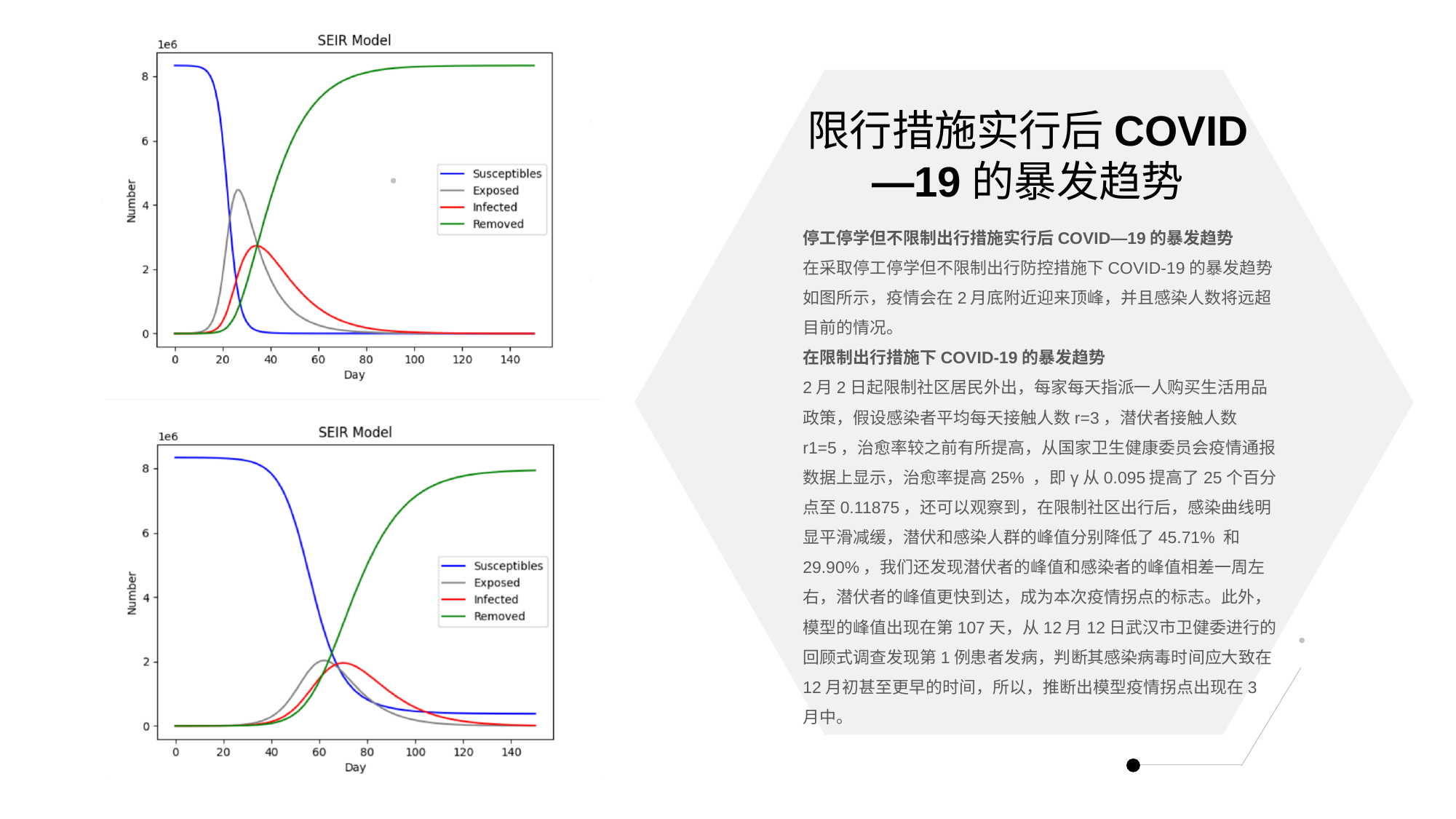

限行措施实行后COVID—19的暴发趋势

停工停学但不限制出行措施实行后COVID—19的暴发趋势
在采取停工停学但不限制出行防控措施下COVID-19的暴发趋势如图所示，疫情会在2月底附近迎来顶峰，并且感染人数将远超目前的情况。
在限制出行措施下COVID-19的暴发趋势
2月2日起限制社区居民外出，每家每天指派一人购买生活用品政策，假设感染者平均每天接触人数r=3，潜伏者接触人数r1=5，治愈率较之前有所提高，从国家卫生健康委员会疫情通报数据上显示，治愈率提高25% ，即γ从0.095提高了25个百分点至0.11875，还可以观察到，在限制社区出行后，感染曲线明显平滑减缓，潜伏和感染人群的峰值分别降低了45.71% 和29.90%，我们还发现潜伏者的峰值和感染者的峰值相差一周左右，潜伏者的峰值更快到达，成为本次疫情拐点的标志。此外，模型的峰值出现在第107天，从12月12日武汉市卫健委进行的回顾式调查发现第1例患者发病，判断其感染病毒时间应大致在12月初甚至更早的时间，所以，推断出模型疫情拐点出现在3月中。